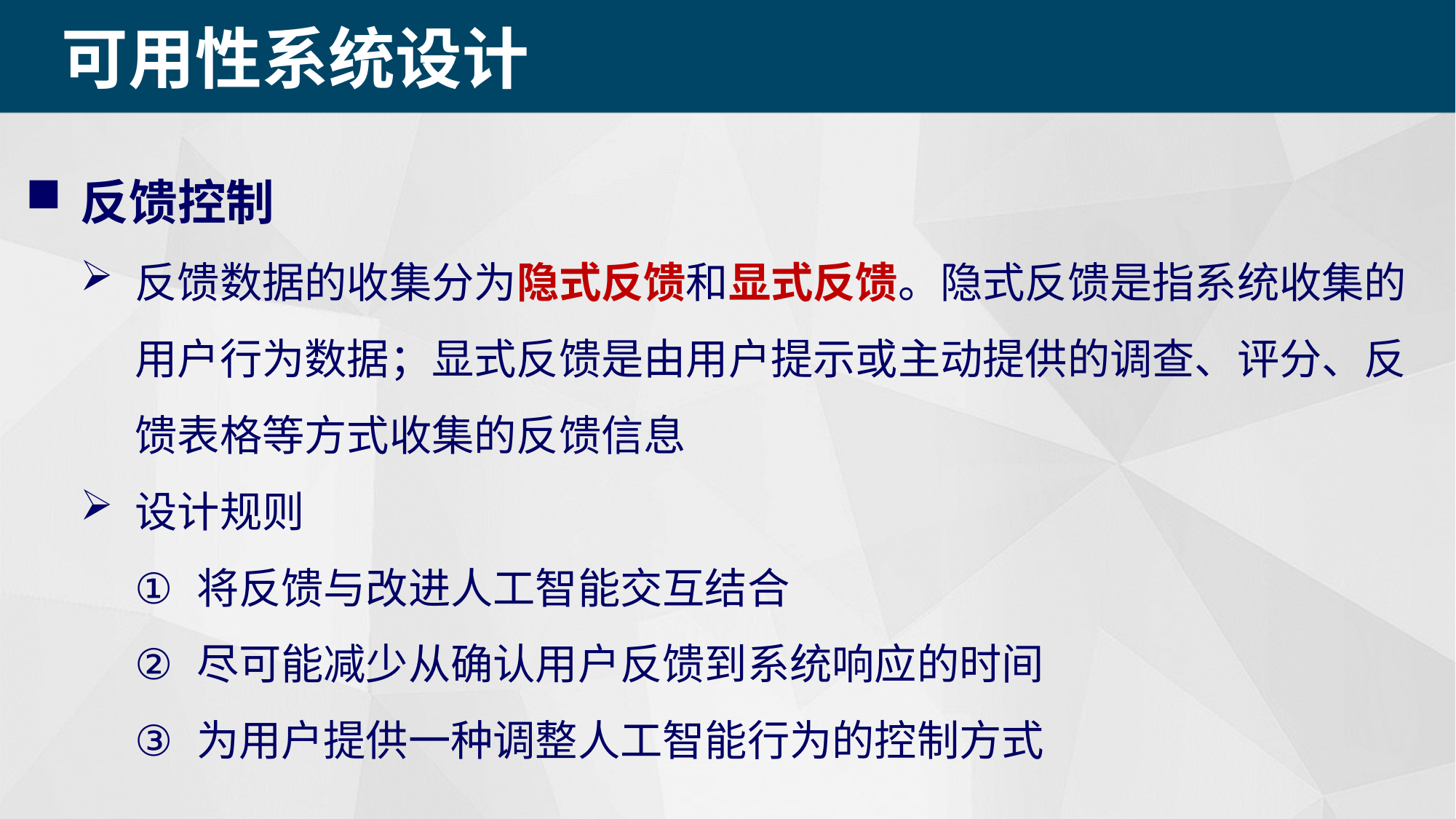

可用性系统设计
反馈控制
反馈数据的收集分为隐式反馈和显式反馈。隐式反馈是指系统收集的用户行为数据；显式反馈是由用户提示或主动提供的调查、评分、反馈表格等方式收集的反馈信息
设计规则
将反馈与改进人工智能交互结合
尽可能减少从确认用户反馈到系统响应的时间
为用户提供一种调整人工智能行为的控制方式